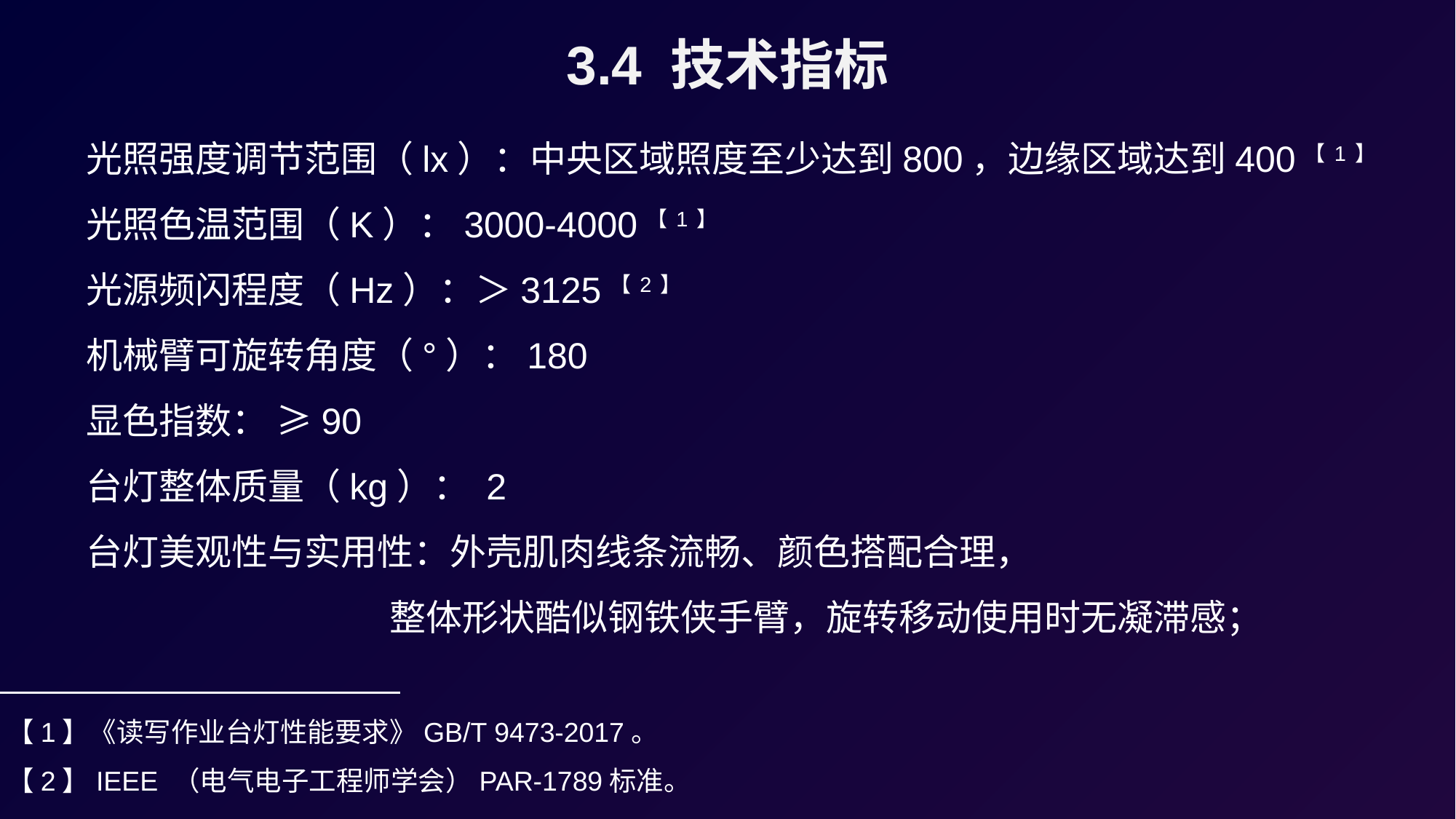

3.4 技术指标
光照强度调节范围（lx）：中央区域照度至少达到800，边缘区域达到400【1】
光照色温范围（K）：3000-4000【1】
光源频闪程度（Hz）：＞3125【2】
机械臂可旋转角度（°）：180
显色指数： ≥90
台灯整体质量（kg）： 2
台灯美观性与实用性：外壳肌肉线条流畅、颜色搭配合理，
                                    整体形状酷似钢铁侠手臂，旋转移动使用时无凝滞感；
【1】《读写作业台灯性能要求》GB/T 9473-2017。
【2】IEEE （电气电子工程师学会）PAR-1789标准。